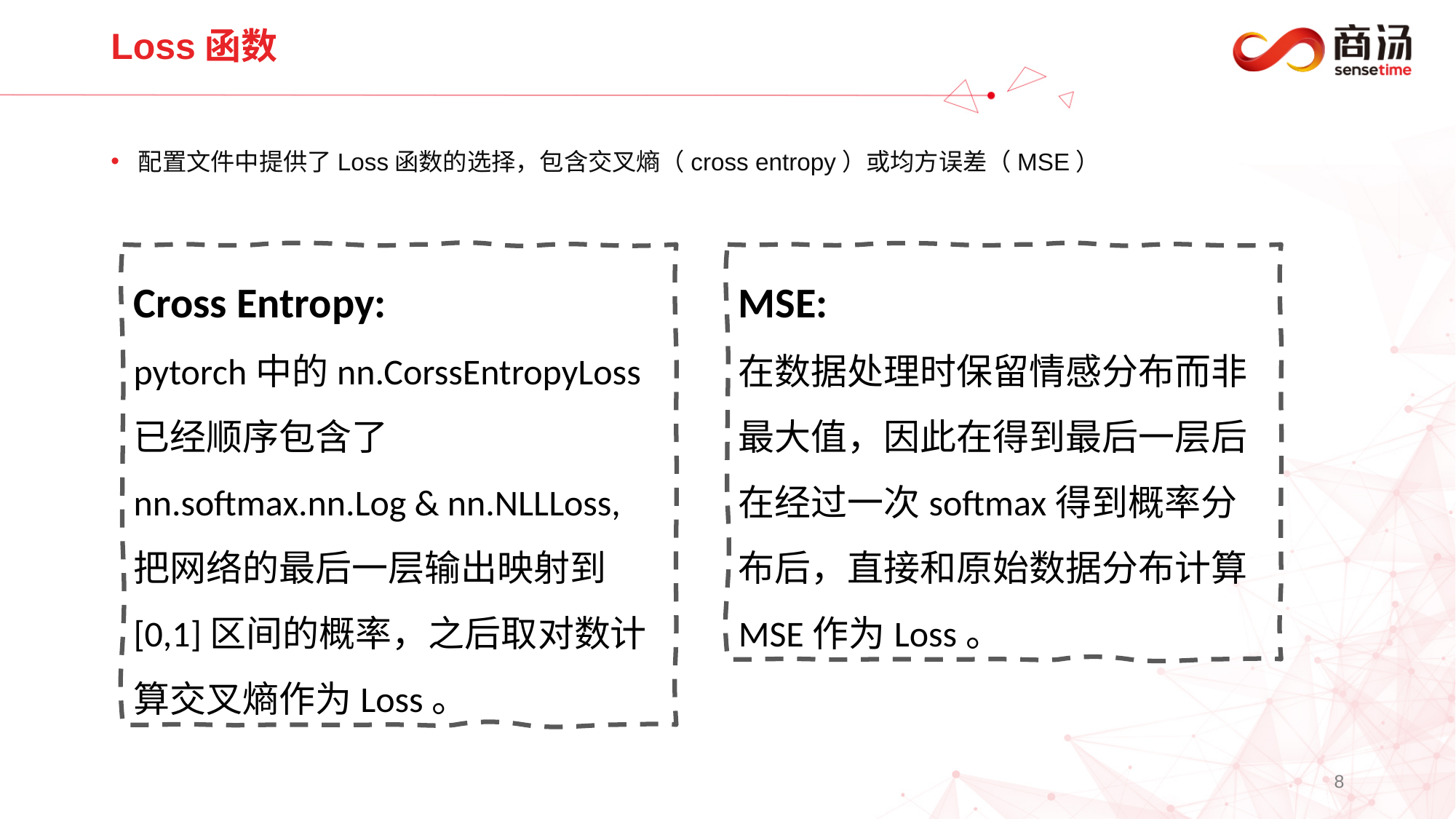

# Loss函数
配置文件中提供了Loss函数的选择，包含交叉熵（cross entropy）或均方误差（MSE）

Cross Entropy:
pytorch中的nn.CorssEntropyLoss已经顺序包含了nn.softmax.nn.Log & nn.NLLLoss,把网络的最后一层输出映射到[0,1]区间的概率，之后取对数计算交叉熵作为Loss。
MSE:
在数据处理时保留情感分布而非最大值，因此在得到最后一层后在经过一次softmax得到概率分布后，直接和原始数据分布计算MSE作为Loss。
8